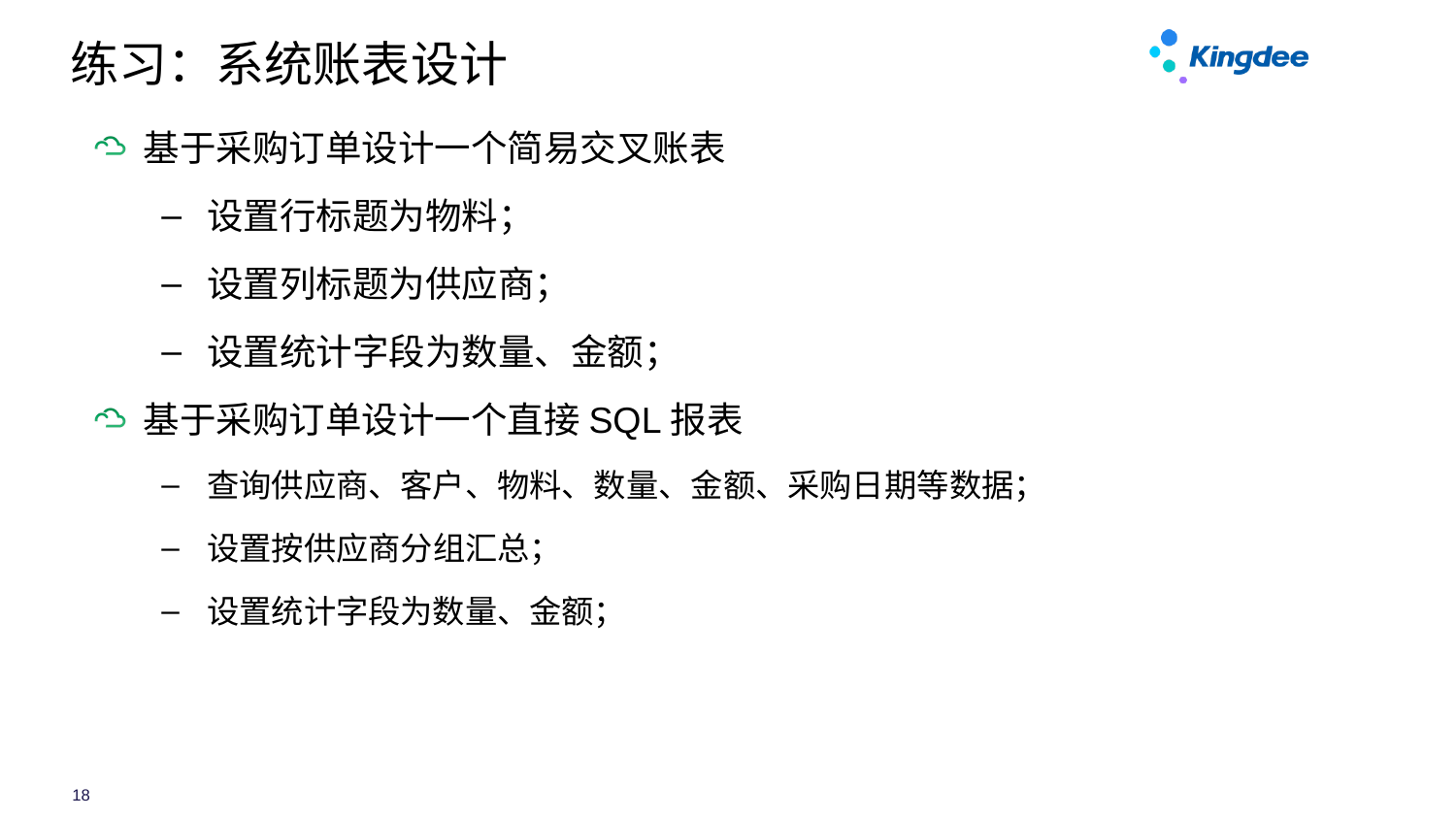

# 练习：系统账表设计
基于采购订单设计一个简易交叉账表
设置行标题为物料；
设置列标题为供应商；
设置统计字段为数量、金额；
基于采购订单设计一个直接SQL报表
查询供应商、客户、物料、数量、金额、采购日期等数据；
设置按供应商分组汇总；
设置统计字段为数量、金额；